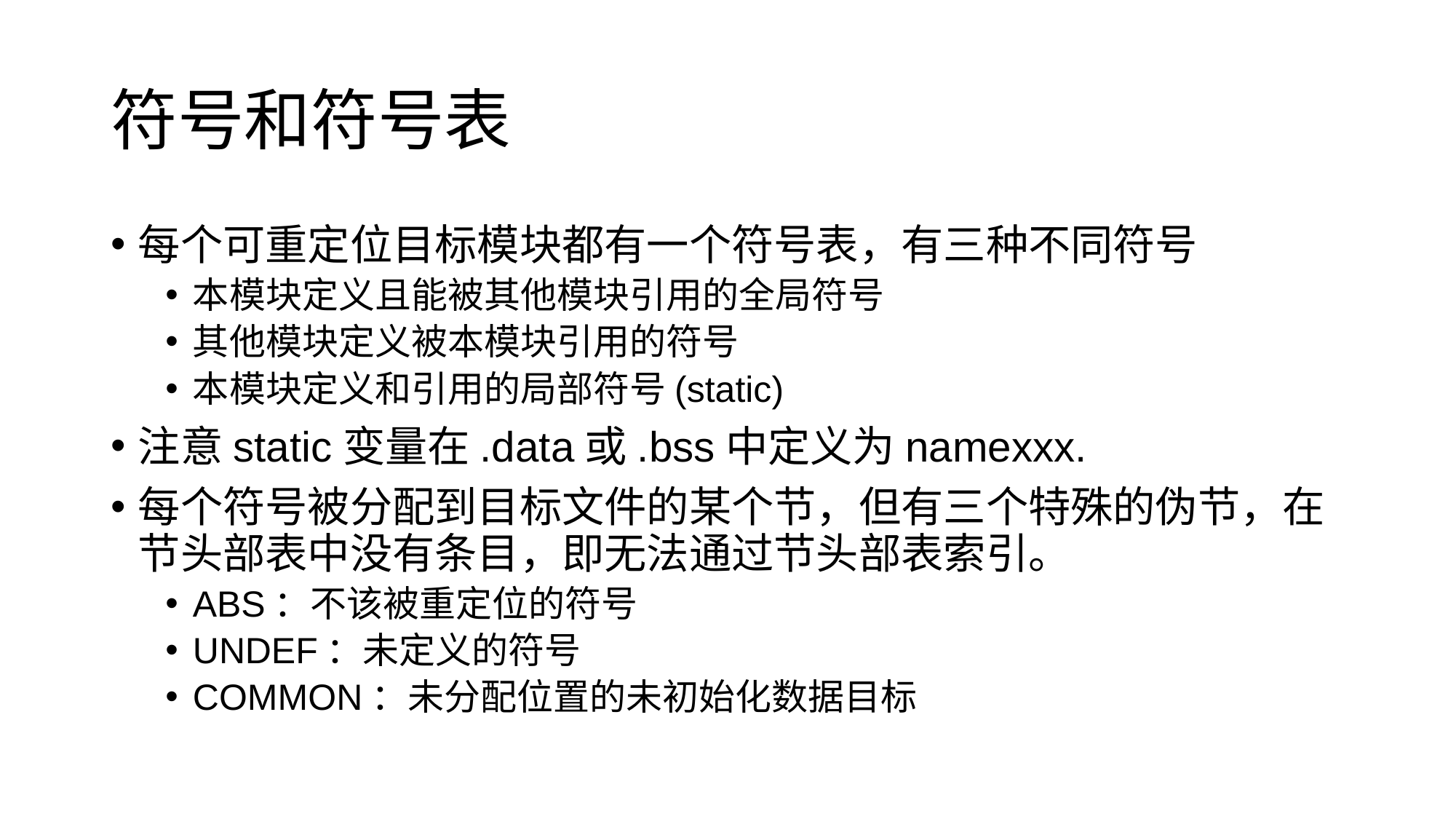

# 符号和符号表
每个可重定位目标模块都有一个符号表，有三种不同符号
本模块定义且能被其他模块引用的全局符号
其他模块定义被本模块引用的符号
本模块定义和引用的局部符号(static)
注意static变量在.data或.bss中定义为namexxx.
每个符号被分配到目标文件的某个节，但有三个特殊的伪节，在节头部表中没有条目，即无法通过节头部表索引。
ABS：不该被重定位的符号
UNDEF：未定义的符号
COMMON：未分配位置的未初始化数据目标